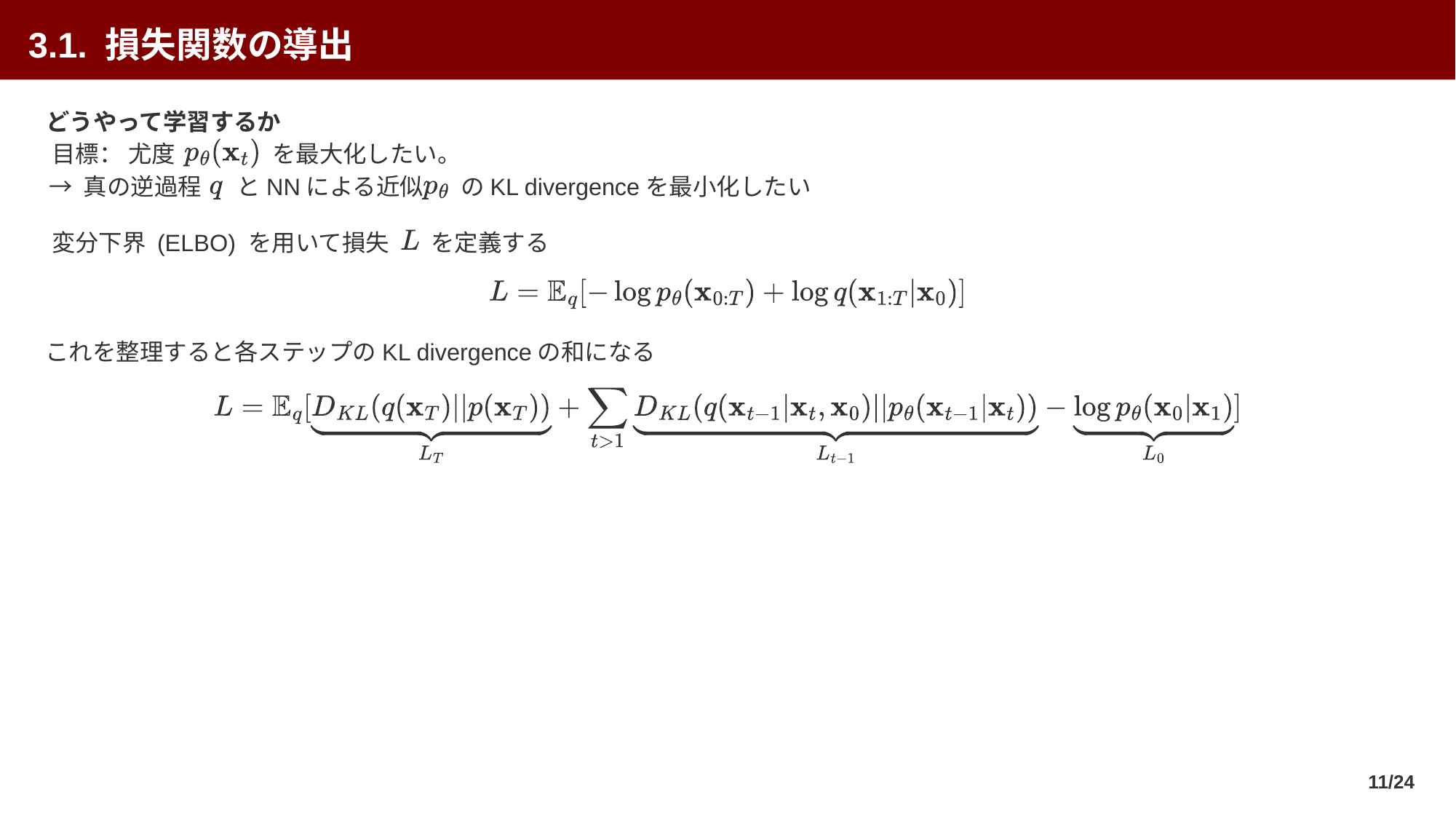

3.1. 損失関数の導出
どうやって学習するか

目標： 尤度
 を最大化したい。

→ 真の逆過程
 とNNによる近似
 のKL divergenceを最小化したい

変分下界 (ELBO) を用いて損失
 を定義する

これを整理すると各ステップのKL divergenceの和になる

11/24